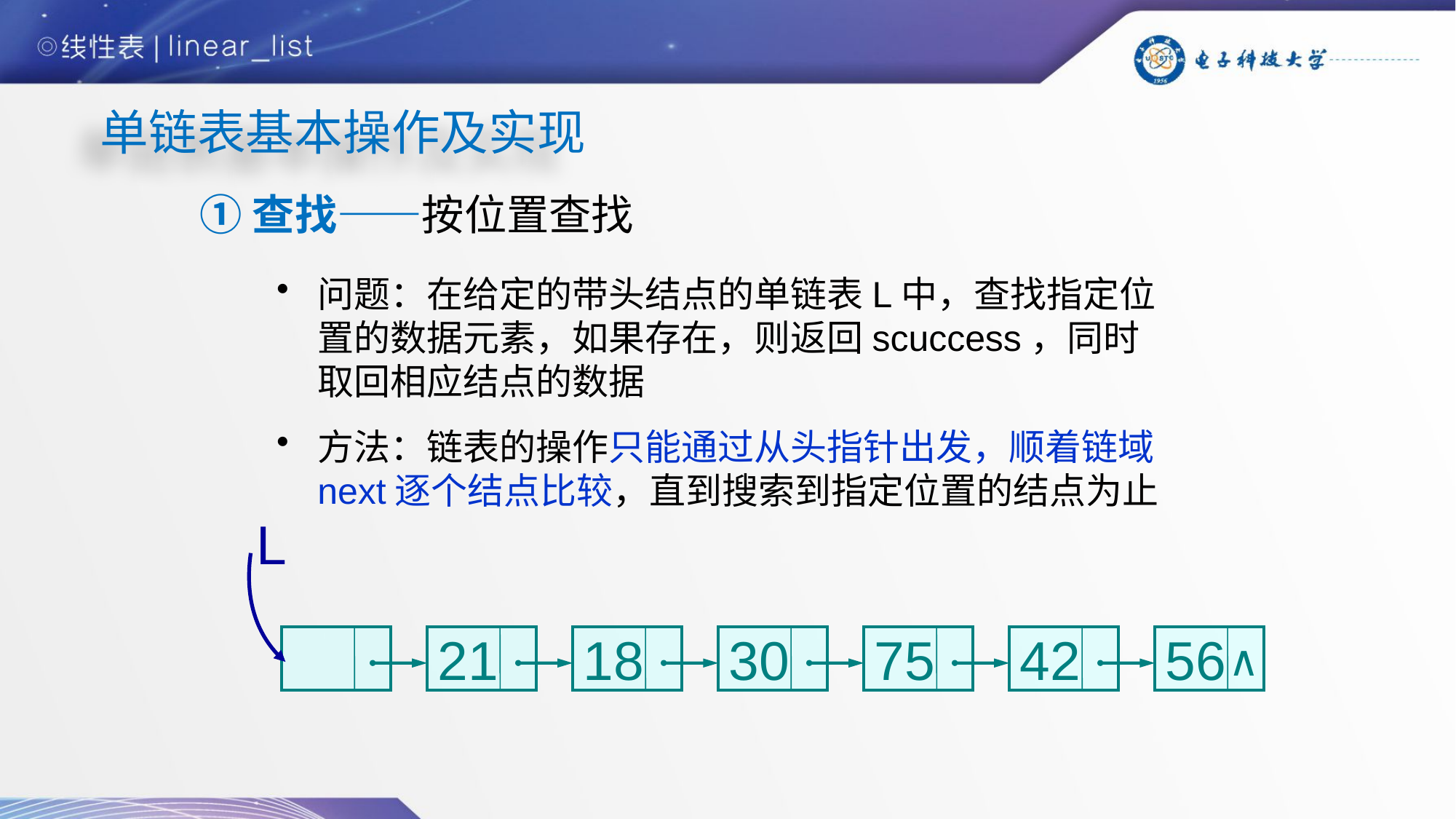

# 单链表基本操作及实现
①查找——按位置查找
问题：在给定的带头结点的单链表L中，查找指定位置的数据元素，如果存在，则返回scuccess，同时取回相应结点的数据
方法：链表的操作只能通过从头指针出发，顺着链域next逐个结点比较，直到搜索到指定位置的结点为止
L

21

18

30

75

42

56

∧